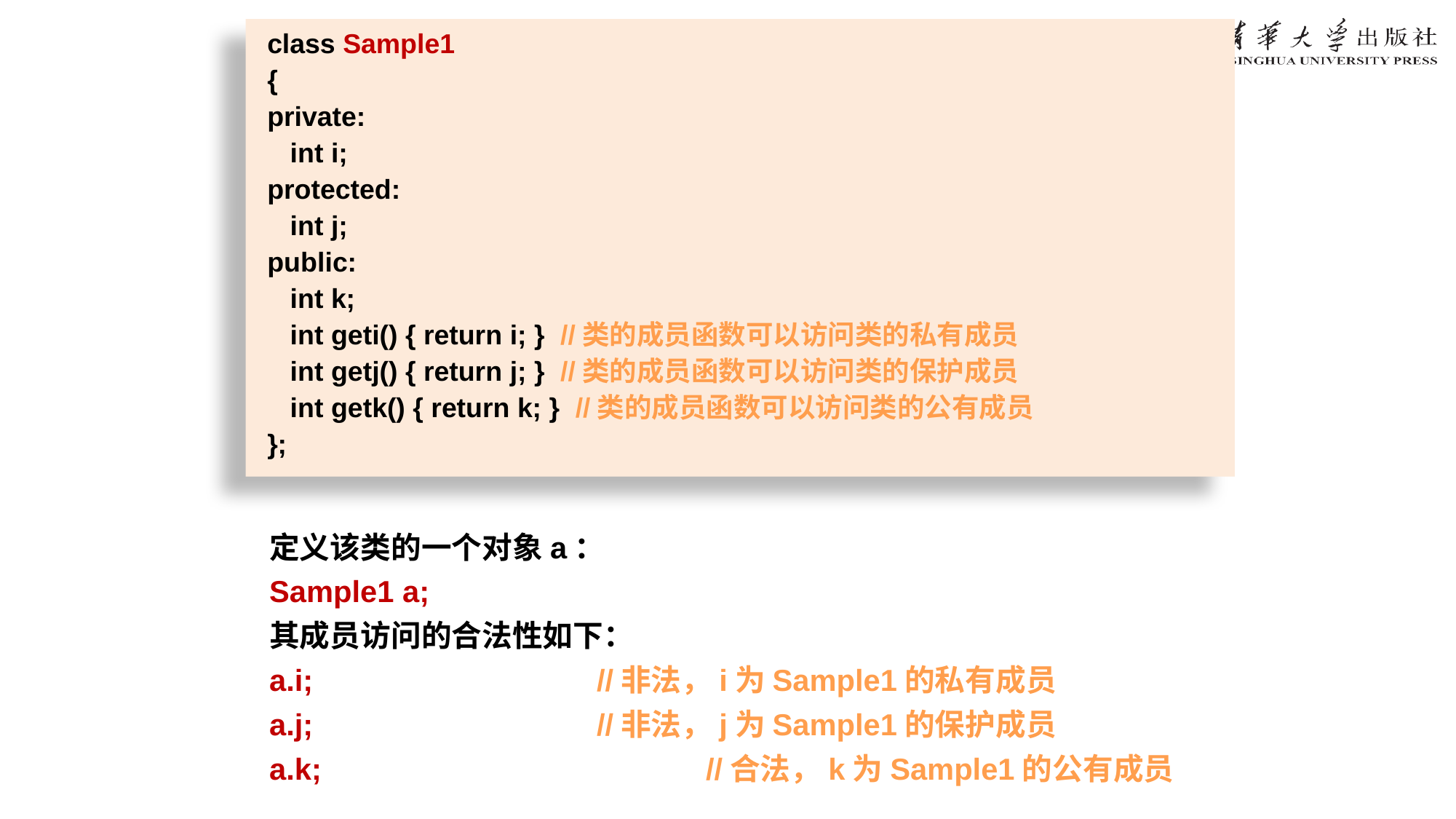

class Sample1
{
private:
   int i;
protected:
   int j;
public:
   int k;
   int geti() { return i; }  //类的成员函数可以访问类的私有成员
   int getj() { return j; }  //类的成员函数可以访问类的保护成员
   int getk() { return k; }  //类的成员函数可以访问类的公有成员
};
定义该类的一个对象a：
Sample1 a;
其成员访问的合法性如下：
a.i;       			//非法，i为Sample1的私有成员
a.j;       			//非法，j为Sample1的保护成员
a.k;       			//合法，k为Sample1的公有成员